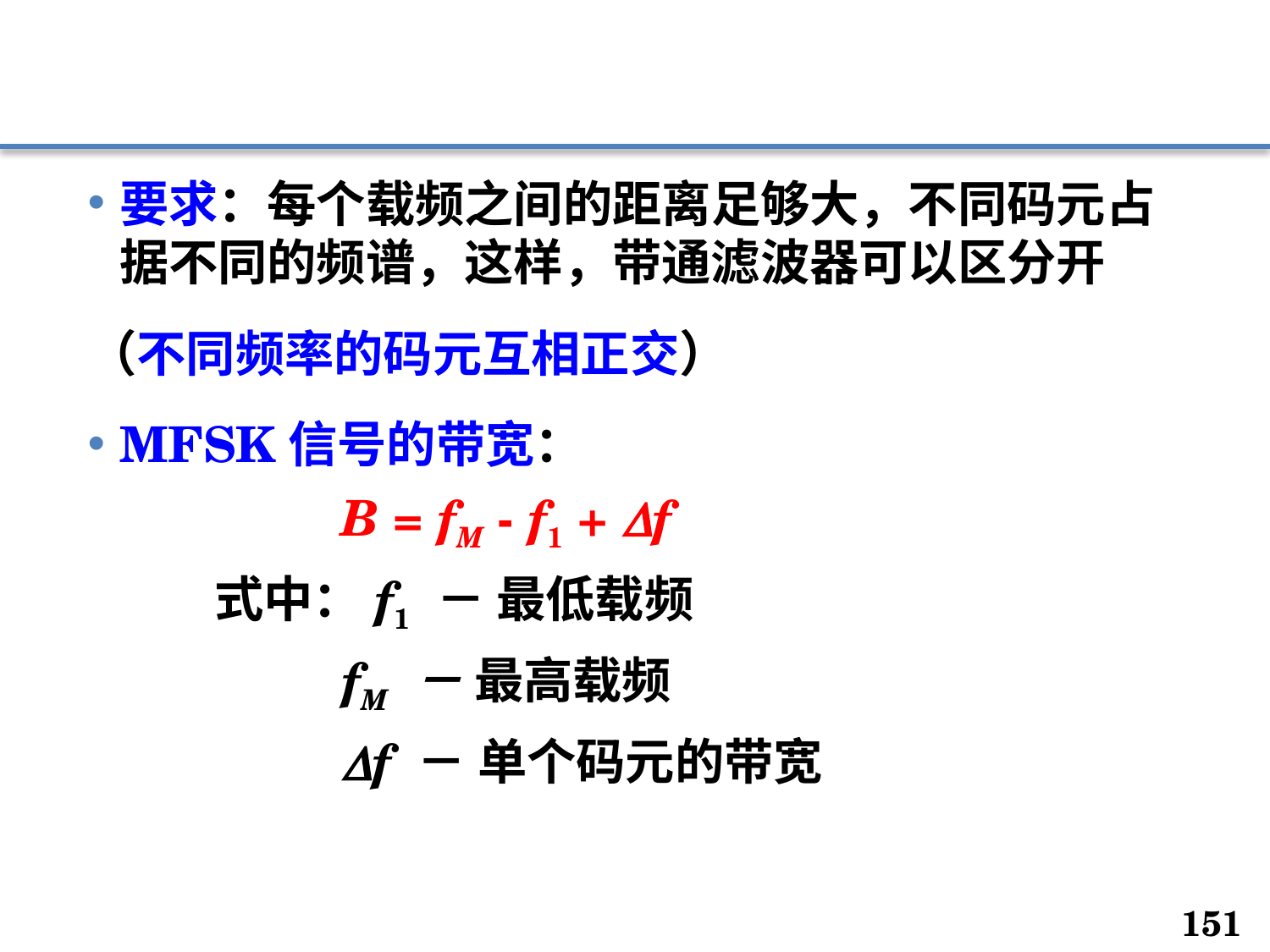

#
要求：每个载频之间的距离足够大，不同码元占据不同的频谱，这样，带通滤波器可以区分开
（不同频率的码元互相正交）
MFSK信号的带宽：
		B = fM - f1 + Δf
	式中：f1 － 最低载频
		fM － 最高载频
		Δf － 单个码元的带宽

151